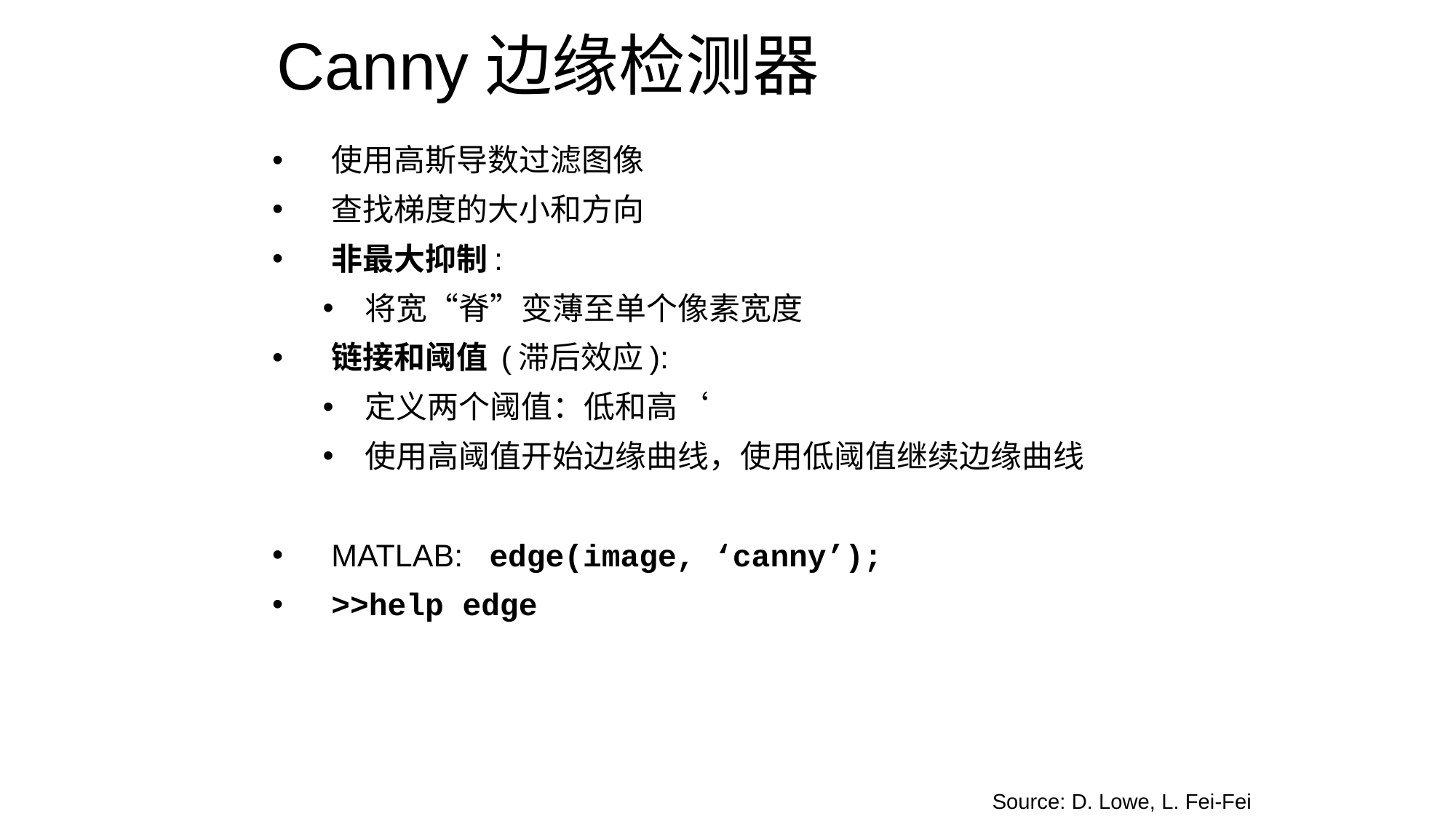

# Canny边缘检测器
使用高斯导数过滤图像
查找梯度的大小和方向
非最大抑制:
将宽“脊”变薄至单个像素宽度
链接和阈值 (滞后效应):
定义两个阈值：低和高‘
使用高阈值开始边缘曲线，使用低阈值继续边缘曲线

MATLAB:   edge(image, ‘canny’);
>>help edge
Source: D. Lowe, L. Fei-Fei